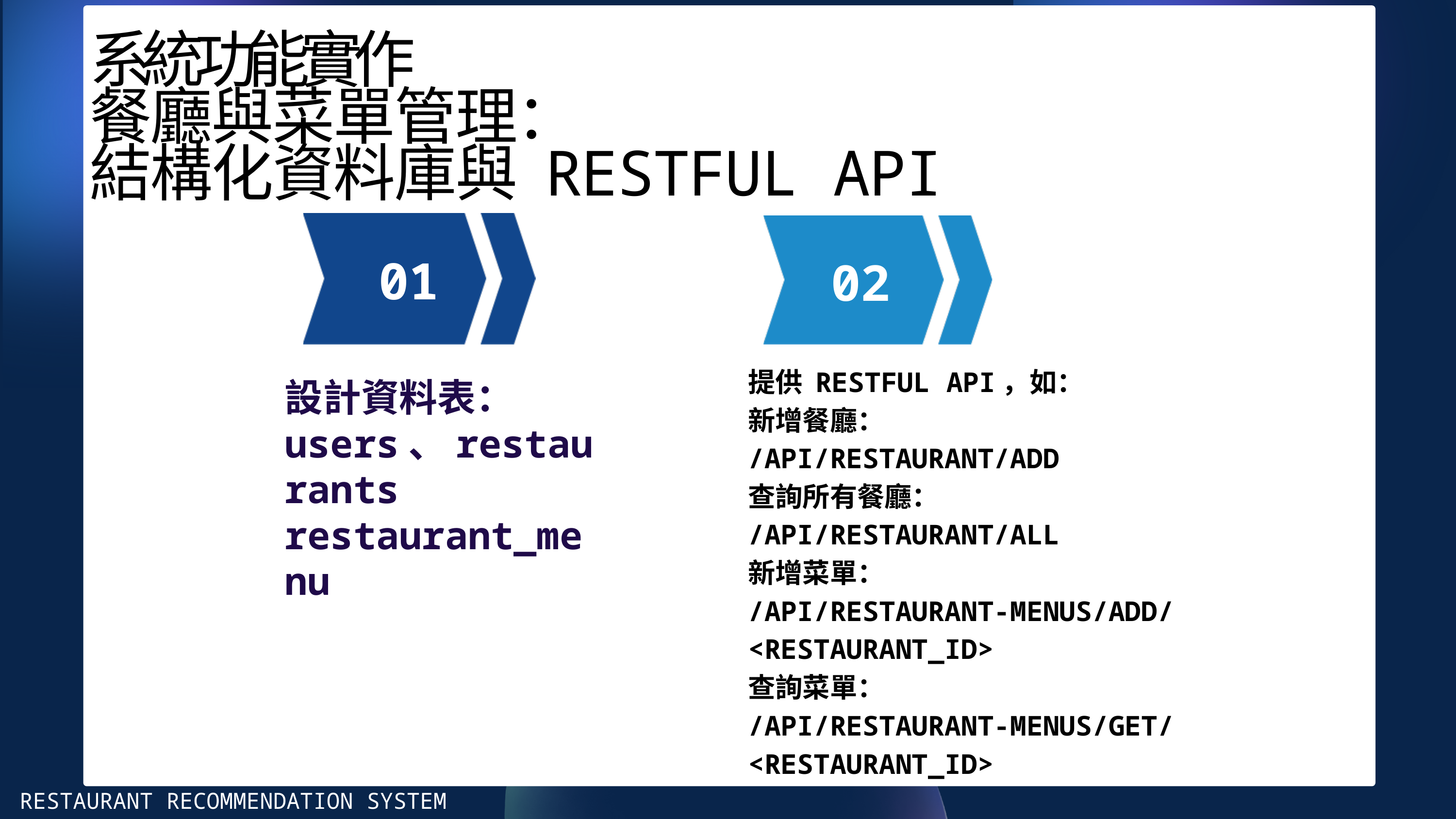

系統功能實作
餐廳與菜單管理：
結構化資料庫與 RESTFUL API

 01

02
提供 RESTFUL API，如：
新增餐廳：
/API/RESTAURANT/ADD
查詢所有餐廳：
/API/RESTAURANT/ALL
新增菜單：
/API/RESTAURANT-MENUS/ADD/<RESTAURANT_ID>
查詢菜單：
/API/RESTAURANT-MENUS/GET/<RESTAURANT_ID>
設計資料表：users、restaurants restaurant_menu

RESTAURANT RECOMMENDATION SYSTEM